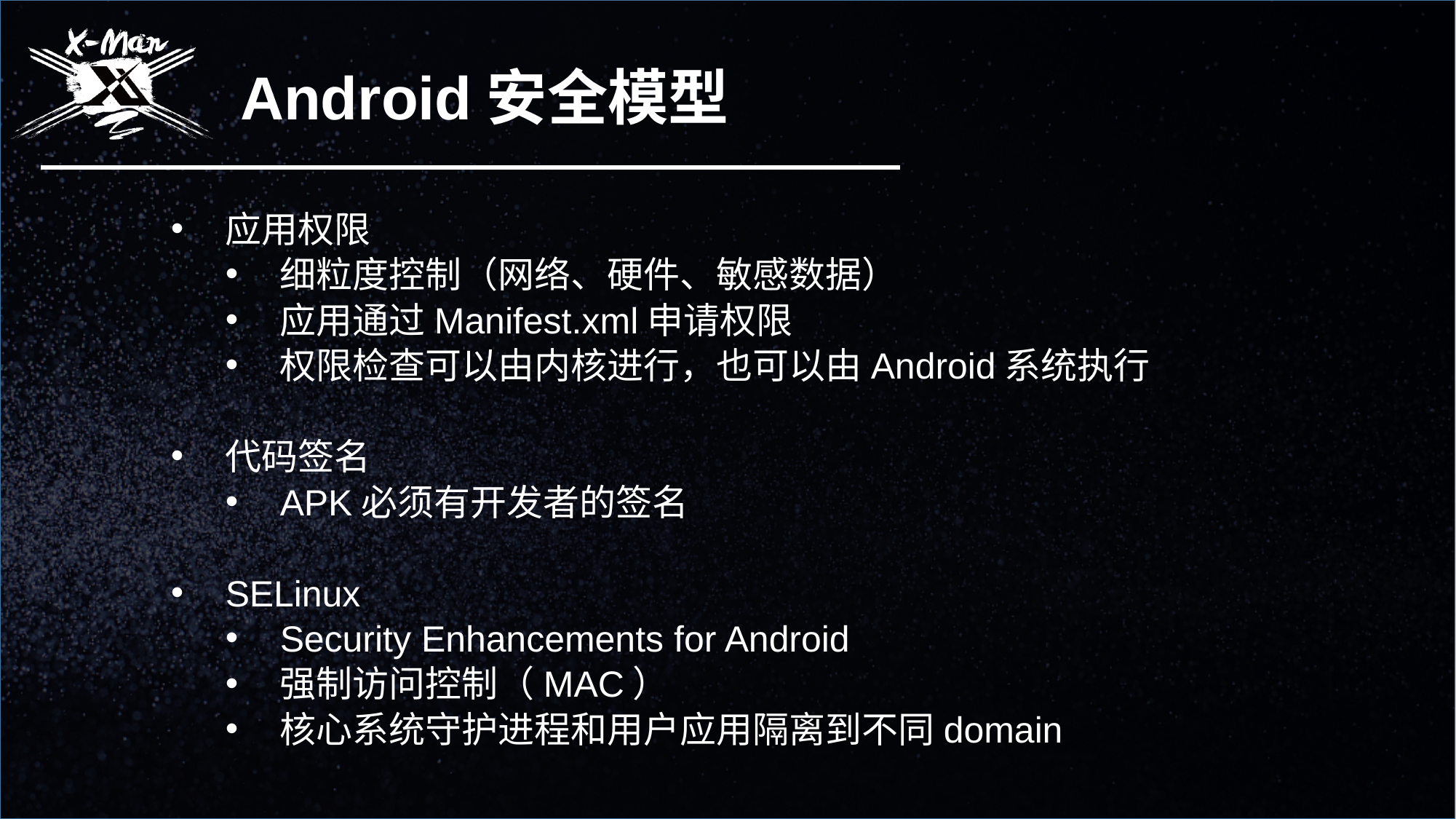

Android安全模型
应用权限
细粒度控制（网络、硬件、敏感数据）
应用通过Manifest.xml申请权限
权限检查可以由内核进行，也可以由Android系统执行

代码签名
APK必须有开发者的签名

SELinux
Security Enhancements for Android
强制访问控制（MAC）
核心系统守护进程和用户应用隔离到不同domain